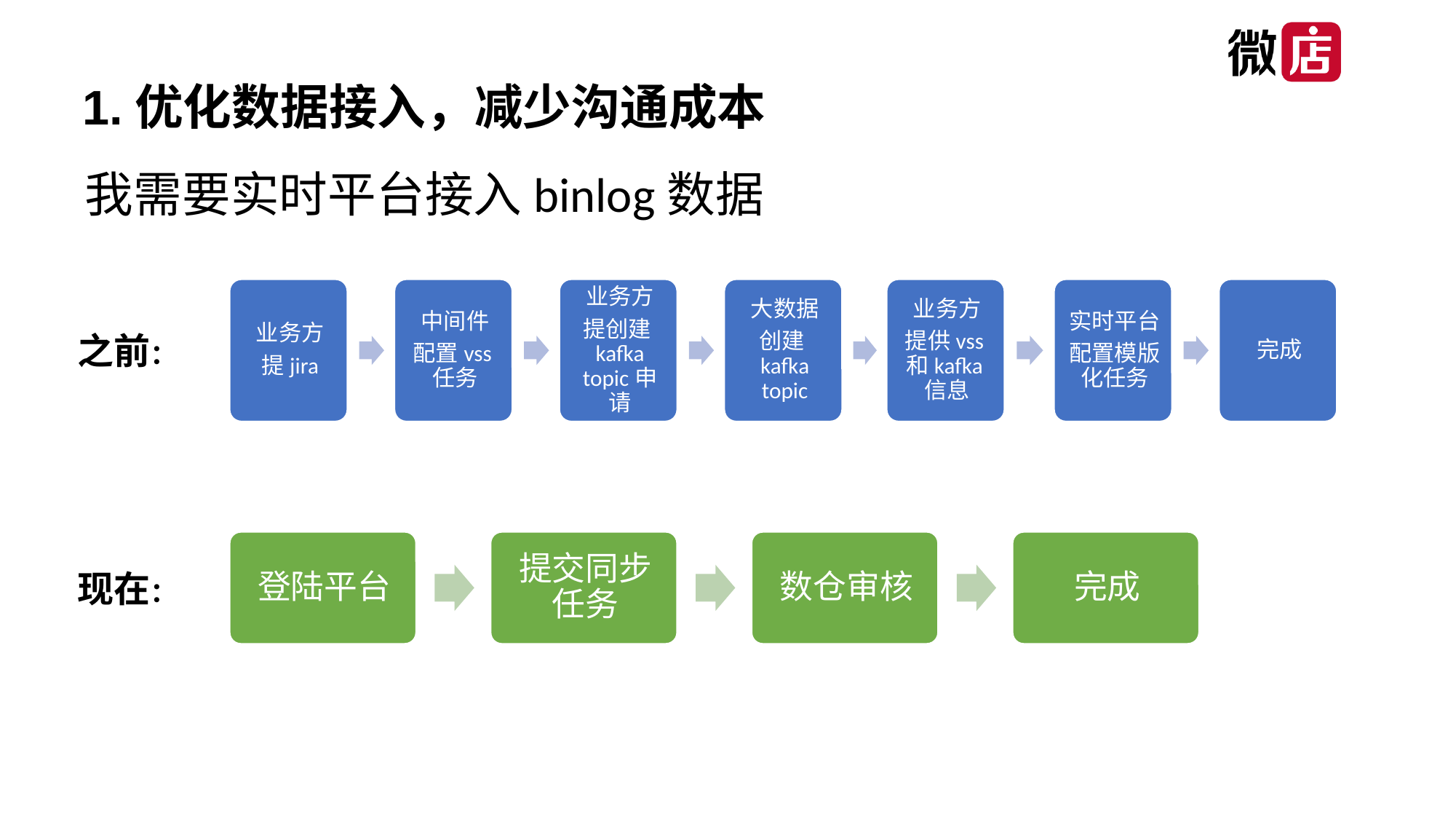

1.优化数据接入，减少沟通成本
我需要实时平台接入binlog数据
业务方
提jira

中间件
配置vss任务

业务方
提创建kafka topic申请

大数据
创建kafka topic

业务方
提供vss和kafka信息

实时平台
配置模版化任务

完成
登陆平台

提交同步任务

数仓审核

完成
之前：
现在：